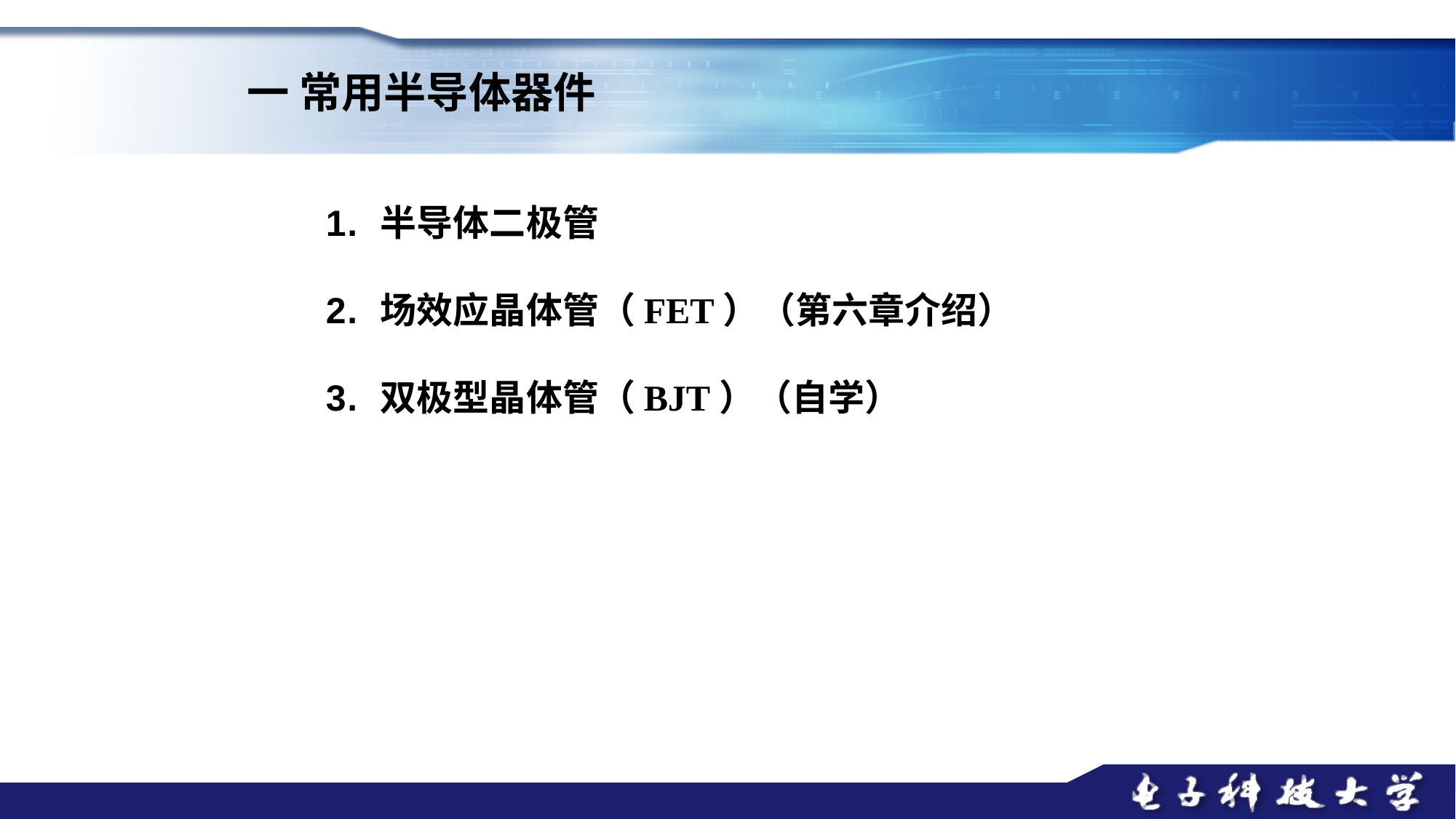

一 常用半导体器件
半导体二极管

场效应晶体管（FET）（第六章介绍）

双极型晶体管（BJT）（自学）